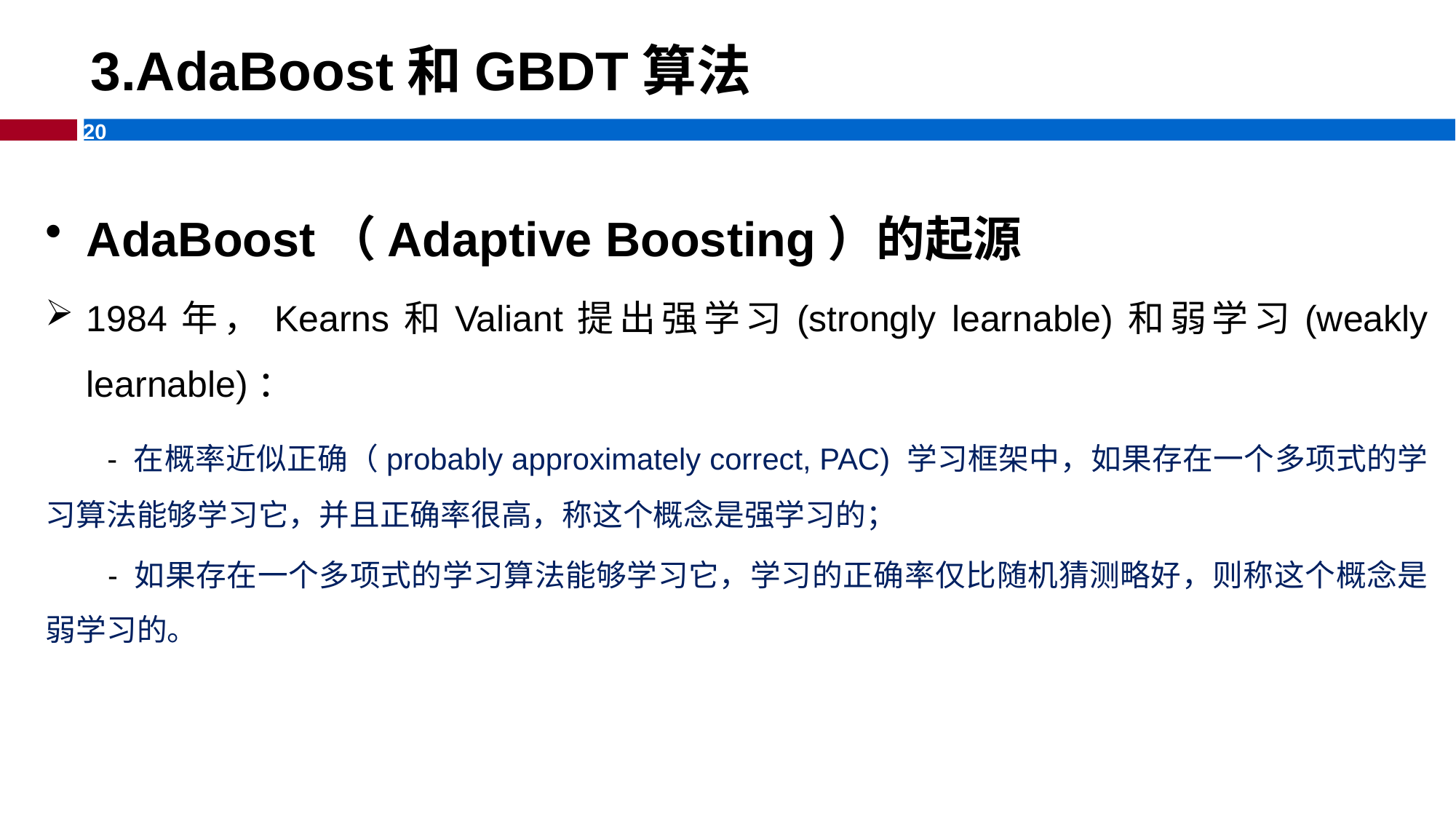

3.AdaBoost和GBDT算法
AdaBoost（Adaptive Boosting）的起源
1984年，Kearns和Valiant提出强学习(strongly learnable)和弱学习(weakly learnable)：
      - 在概率近似正确（probably approximately correct, PAC) 学习框架中，如果存在一个多项式的学习算法能够学习它，并且正确率很高，称这个概念是强学习的；
       - 如果存在一个多项式的学习算法能够学习它，学习的正确率仅比随机猜测略好，则称这个概念是弱学习的。